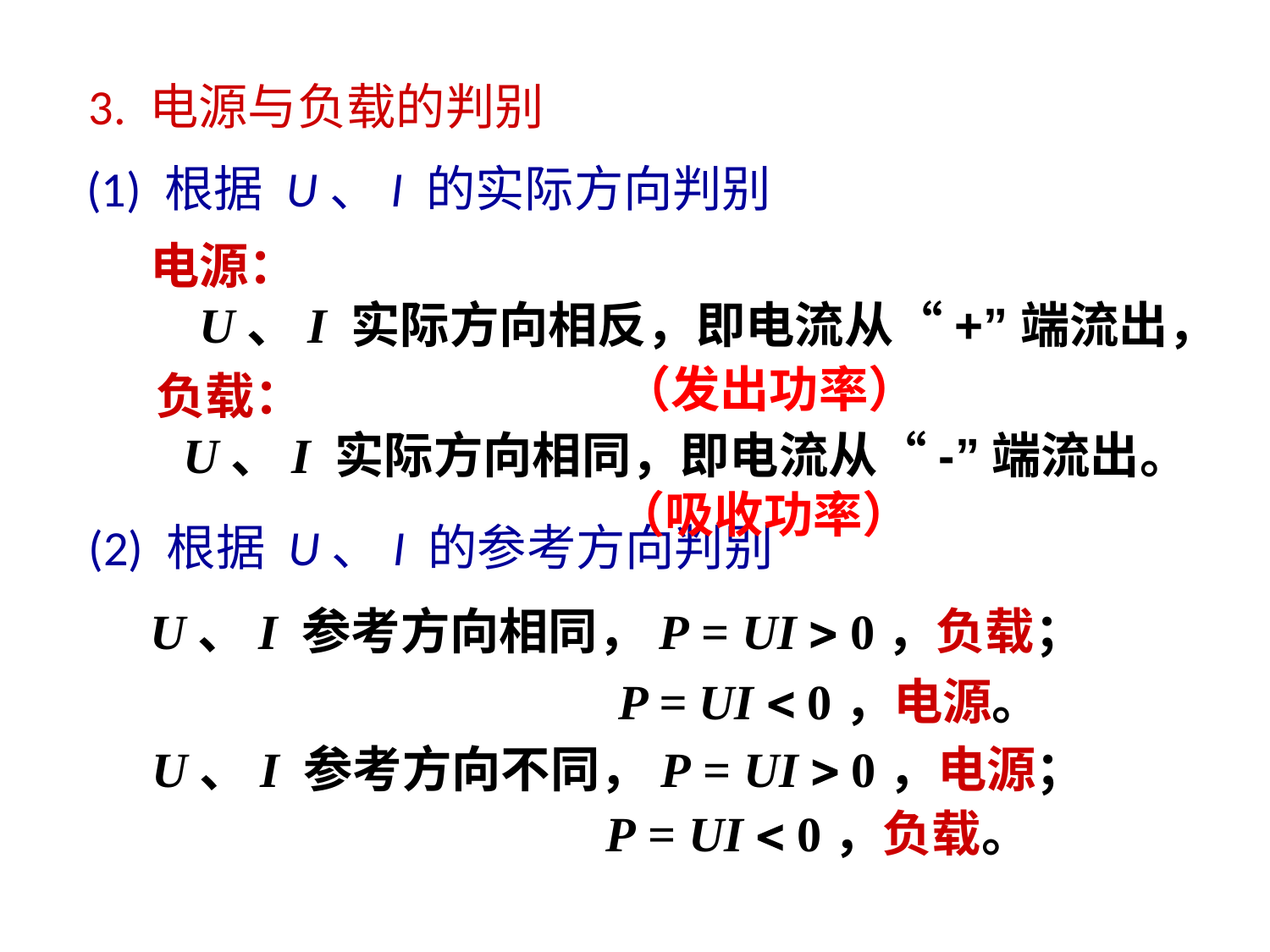

3. 电源与负载的判别
(1) 根据 U、I 的实际方向判别
电源：
    U、I 实际方向相反，即电流从“+”端流出，
                                         （发出功率）
 负载：
   U、I 实际方向相同，即电流从“-”端流出。
                                          （吸收功率）
(2) 根据 U、I 的参考方向判别
U、I 参考方向相同，P = UI > 0，负载；
                            P = UI < 0，电源。
 U、I 参考方向不同，P = UI > 0，电源；
                                      P = UI < 0，负载。